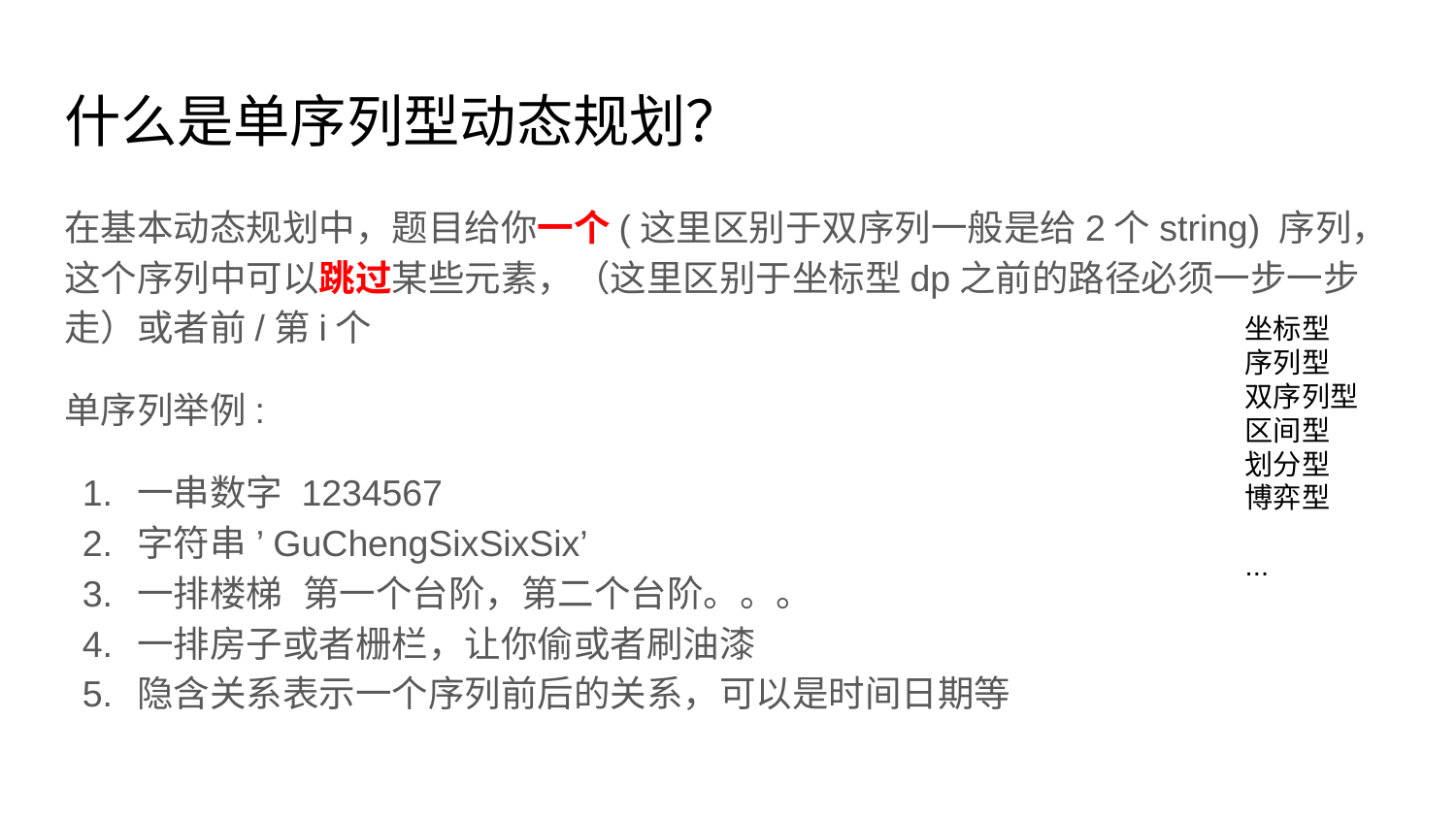

# 什么是单序列型动态规划？
在基本动态规划中，题目给你一个(这里区别于双序列一般是给2个string) 序列，这个序列中可以跳过某些元素，（这里区别于坐标型dp之前的路径必须一步一步走）或者前/第i个
单序列举例:
一串数字 1234567
字符串 ’GuChengSixSixSix’
一排楼梯  第一个台阶，第二个台阶。。。
一排房子或者栅栏，让你偷或者刷油漆
隐含关系表示一个序列前后的关系，可以是时间日期等
坐标型
序列型
双序列型
区间型
划分型
博弈型

...